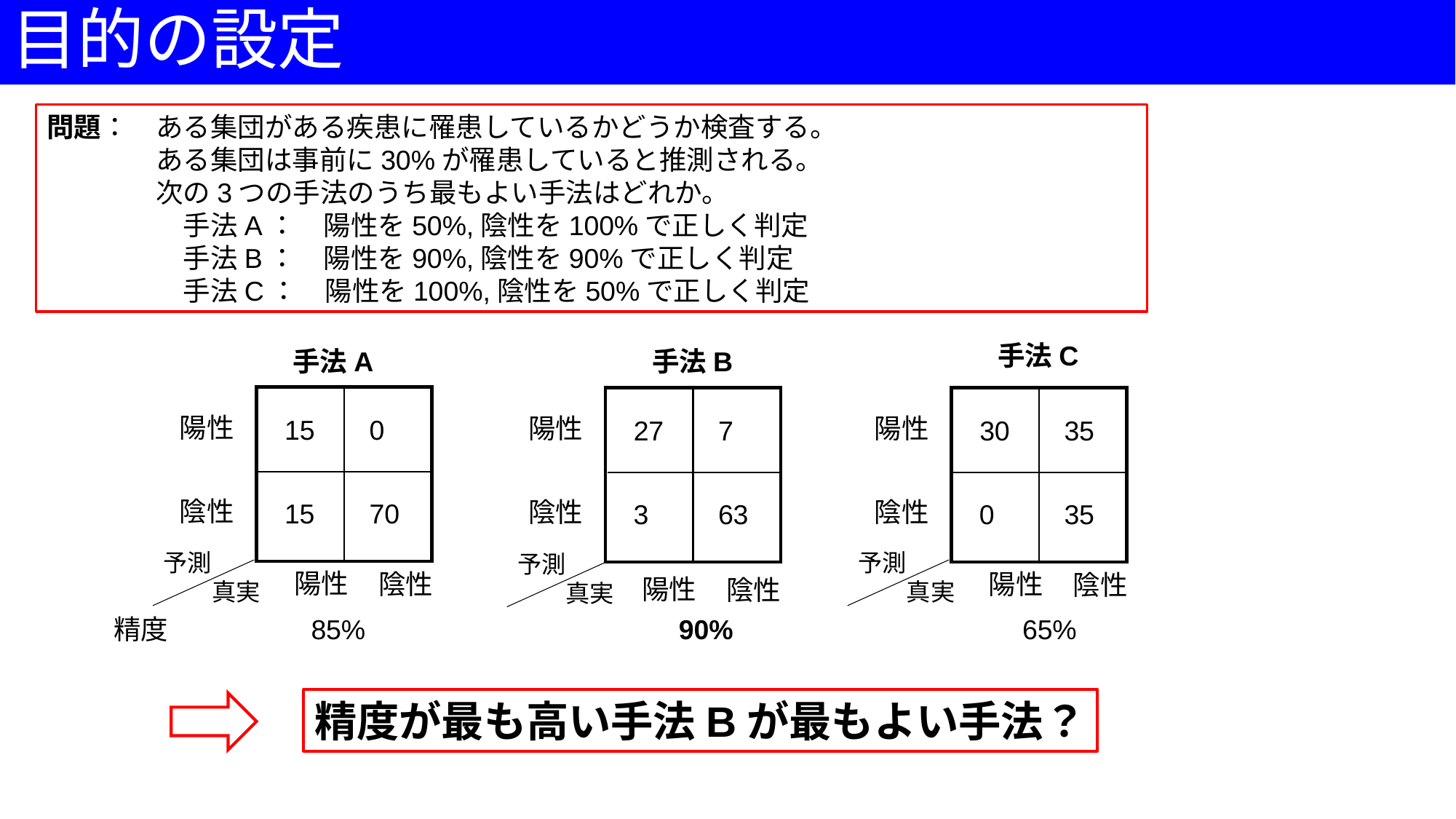

# 目的の設定
問題：　ある集団がある疾患に罹患しているかどうか検査する。
	ある集団は事前に30%が罹患していると推測される。
　　　　次の3つの手法のうち最もよい手法はどれか。
	　手法A：　陽性を50%,陰性を100%で正しく判定
	　手法B：　陽性を90%,陰性を90%で正しく判定
	　手法C：　陽性を100%,陰性を50%で正しく判定
手法C
手法A
手法B

陽性
陽性
陽性
15
0
27
7
30
35
陰性
陰性
陰性
15
70
3
63
0
35
予測
　　真実
予測
　　真実
予測
　　真実
陽性
陰性
陽性
陰性
陽性
陰性
精度　　　　　85%                                         90%                                      65%
精度が最も高い手法Bが最もよい手法？